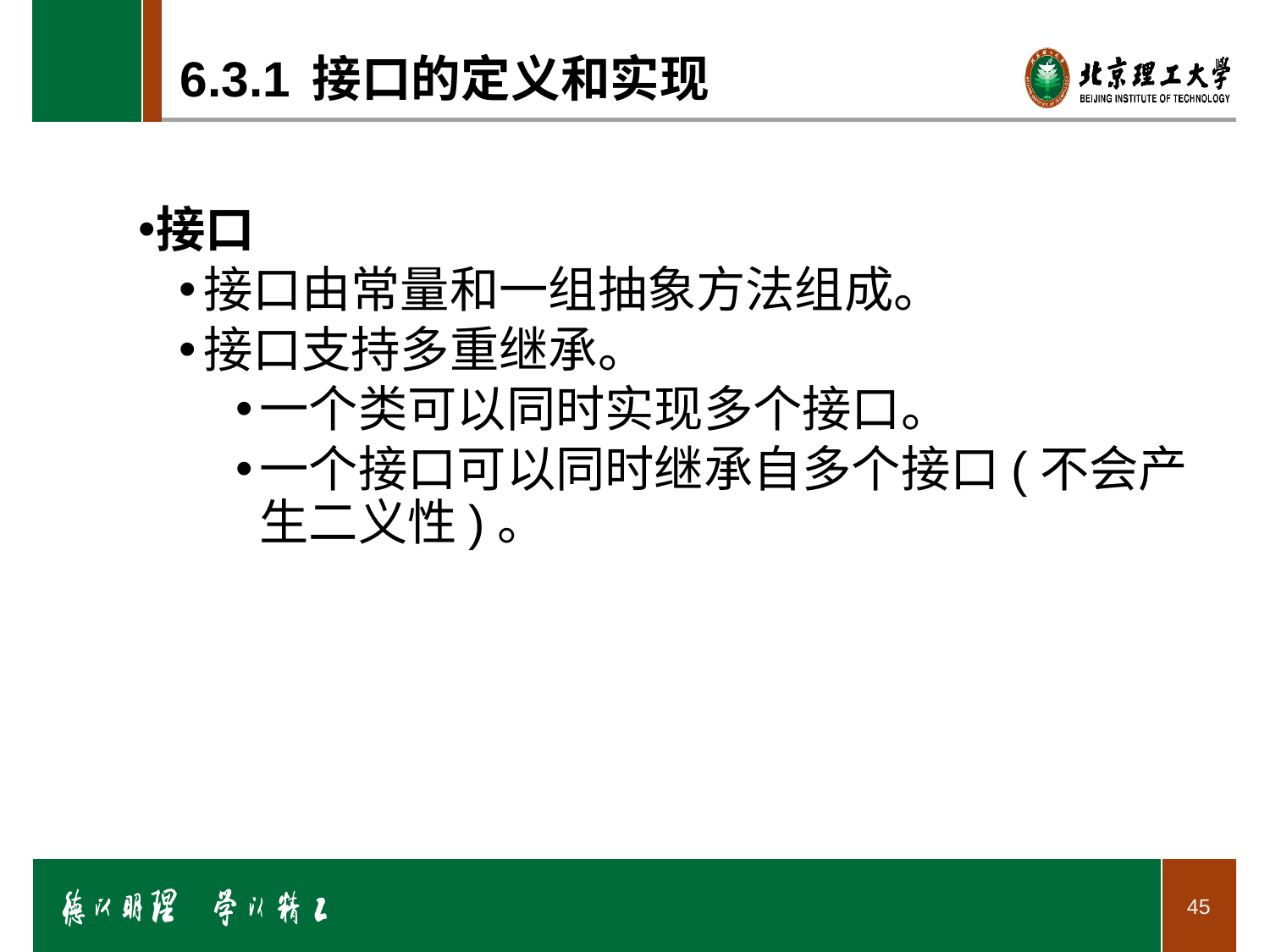

# 6.3.1 接口的定义和实现
接口
接口由常量和一组抽象方法组成。
接口支持多重继承。
一个类可以同时实现多个接口。
一个接口可以同时继承自多个接口(不会产生二义性)。